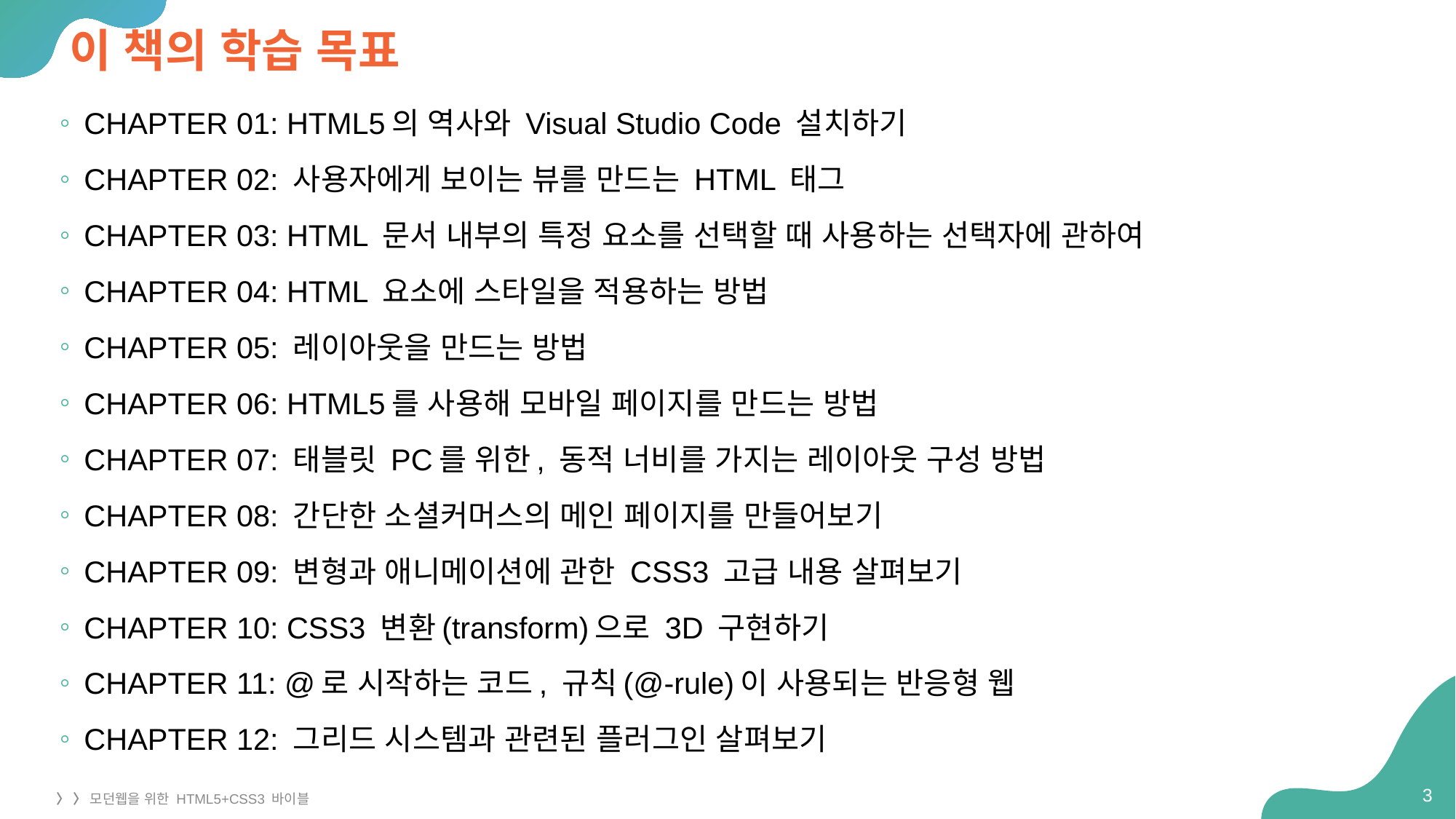

# 이 책의 학습 목표
CHAPTER 01: HTML5의 역사와 Visual Studio Code 설치하기
CHAPTER 02: 사용자에게 보이는 뷰를 만드는 HTML 태그
CHAPTER 03: HTML 문서 내부의 특정 요소를 선택할 때 사용하는 선택자에 관하여
CHAPTER 04: HTML 요소에 스타일을 적용하는 방법
CHAPTER 05: 레이아웃을 만드는 방법
CHAPTER 06: HTML5를 사용해 모바일 페이지를 만드는 방법
CHAPTER 07: 태블릿 PC를 위한, 동적 너비를 가지는 레이아웃 구성 방법
CHAPTER 08: 간단한 소셜커머스의 메인 페이지를 만들어보기
CHAPTER 09: 변형과 애니메이션에 관한 CSS3 고급 내용 살펴보기
CHAPTER 10: CSS3 변환(transform)으로 3D 구현하기
CHAPTER 11: @로 시작하는 코드, 규칙(@-rule)이 사용되는 반응형 웹
CHAPTER 12: 그리드 시스템과 관련된 플러그인 살펴보기
3
〉 〉 모던웹을 위한 HTML5+CSS3 바이블